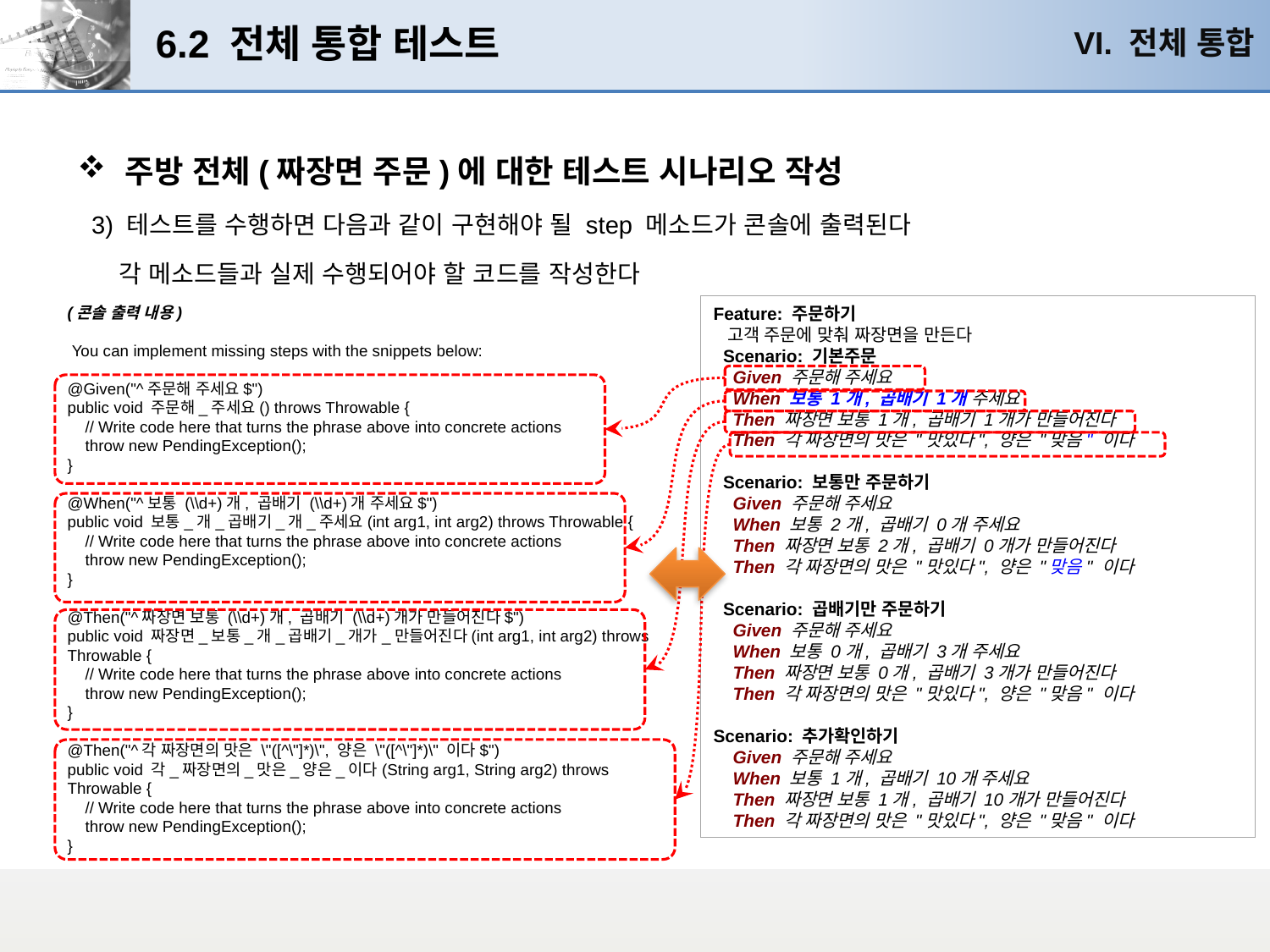

# 6.2 전체 통합 테스트
VI. 전체 통합
주방 전체(짜장면 주문)에 대한 테스트 시나리오 작성
  3) 테스트를 수행하면 다음과 같이 구현해야 될 step 메소드가 콘솔에 출력된다
     각 메소드들과 실제 수행되어야 할 코드를 작성한다
(콘솔 출력 내용)

 You can implement missing steps with the snippets below:

@Given("^주문해 주세요$")
public void 주문해_주세요() throws Throwable {
    // Write code here that turns the phrase above into concrete actions
    throw new PendingException();
}

@When("^보통 (\\d+)개, 곱배기 (\\d+)개 주세요$")
public void 보통_개_곱배기_개_주세요(int arg1, int arg2) throws Throwable {
    // Write code here that turns the phrase above into concrete actions
    throw new PendingException();
}

@Then("^짜장면 보통 (\\d+)개, 곱배기 (\\d+)개가 만들어진다$")
public void 짜장면_보통_개_곱배기_개가_만들어진다(int arg1, int arg2) throws Throwable {
    // Write code here that turns the phrase above into concrete actions
    throw new PendingException();
}

@Then("^각 짜장면의 맛은 \"([^\"]*)\", 양은 \"([^\"]*)\" 이다$")
public void 각_짜장면의_맛은_양은_이다(String arg1, String arg2) throws Throwable {
    // Write code here that turns the phrase above into concrete actions
    throw new PendingException();
}
Feature: 주문하기
  고객 주문에 맞춰 짜장면을 만든다
  Scenario: 기본주문
    Given 주문해 주세요
    When 보통 1개, 곱배기 1개 주세요
    Then 짜장면 보통 1개, 곱배기 1개가 만들어진다
    Then 각 짜장면의 맛은 "맛있다", 양은 "맞음" 이다

  Scenario: 보통만 주문하기
    Given 주문해 주세요
    When 보통 2개, 곱배기 0개 주세요
    Then 짜장면 보통 2개, 곱배기 0개가 만들어진다
    Then 각 짜장면의 맛은 "맛있다", 양은 "맞음" 이다

  Scenario: 곱배기만 주문하기
    Given 주문해 주세요
    When 보통 0개, 곱배기 3개 주세요
    Then 짜장면 보통 0개, 곱배기 3개가 만들어진다
    Then 각 짜장면의 맛은 "맛있다", 양은 "맞음" 이다

Scenario: 추가확인하기
    Given 주문해 주세요
    When 보통 1개, 곱배기 10개 주세요
    Then 짜장면 보통 1개, 곱배기 10개가 만들어진다
    Then 각 짜장면의 맛은 "맛있다", 양은 "맞음" 이다